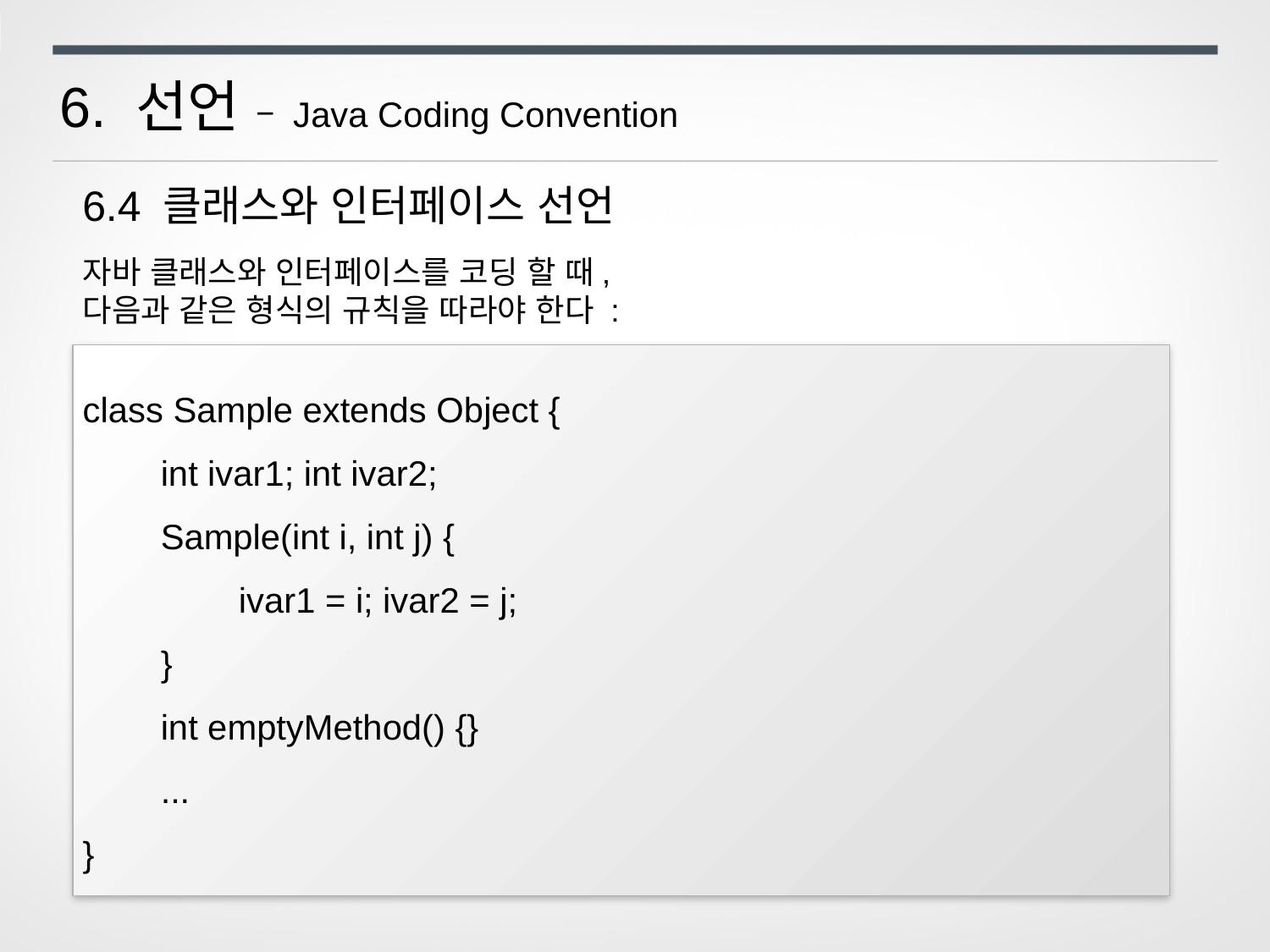

6. 선언 – Java Coding Convention
6.4 클래스와 인터페이스 선언
자바 클래스와 인터페이스를 코딩 할 때,
다음과 같은 형식의 규칙을 따라야 한다 :
class Sample extends Object {
        int ivar1; int ivar2;
        Sample(int i, int j) {
                ivar1 = i; ivar2 = j;
        }
        int emptyMethod() {}
        ...
}